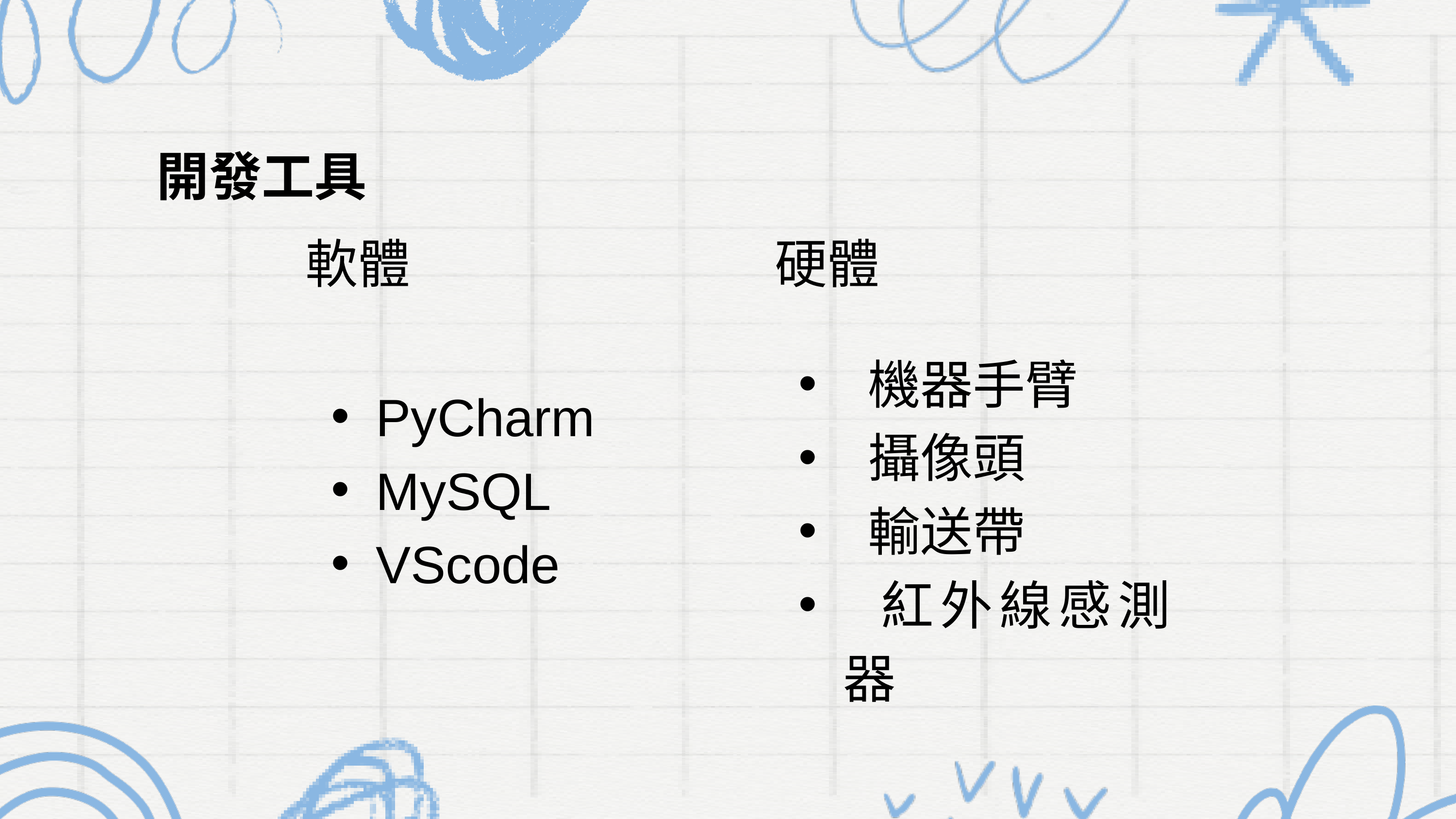

開發工具
  軟體                               硬體
 機器手臂
 攝像頭
 輸送帶
 紅外線感測器

PyCharm
MySQL
VScode